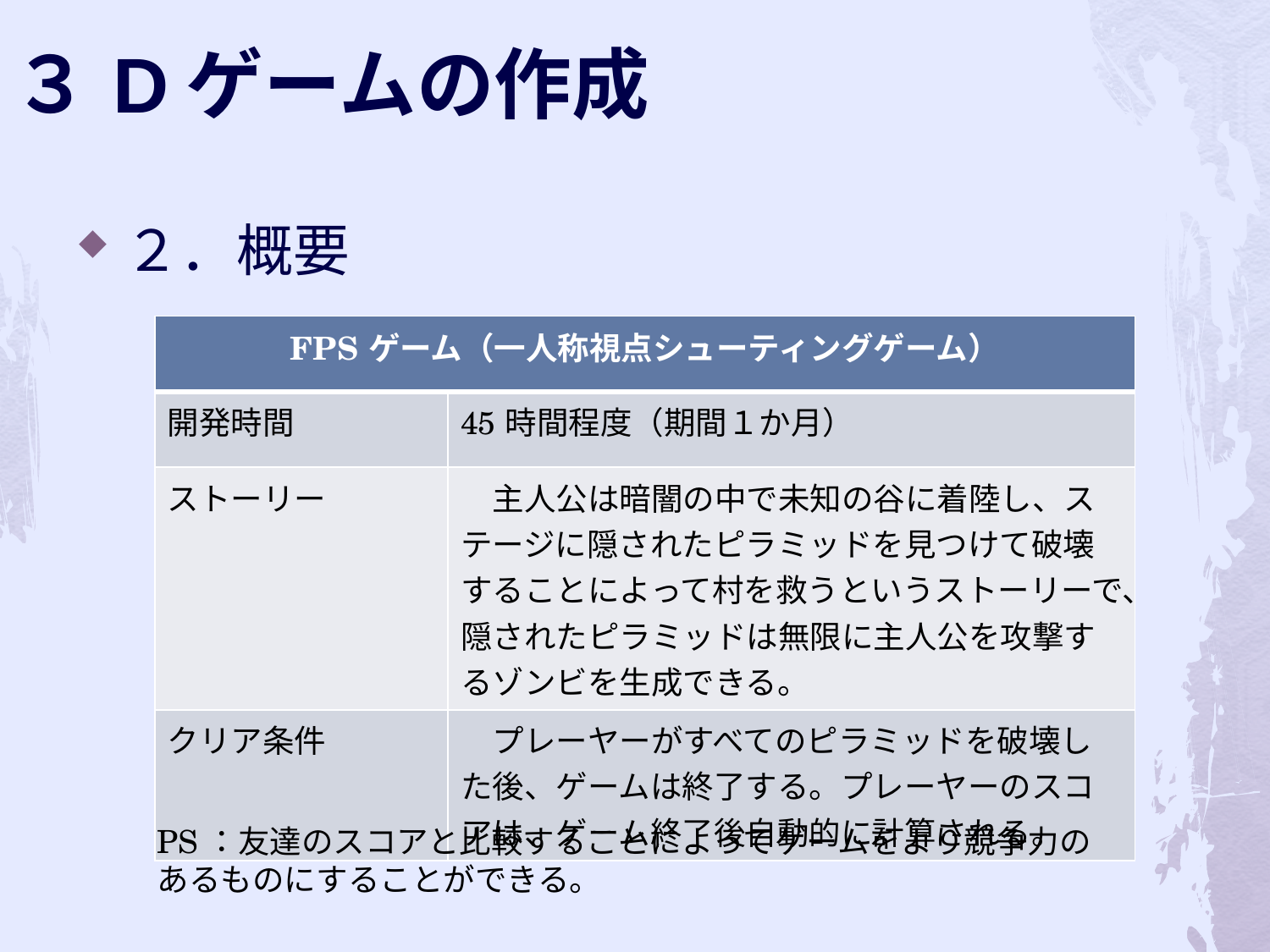

３Dゲームの作成
２．概要

| FPSゲーム（一人称視点シューティングゲーム） |  |
| --- | --- |
| 開発時間 | 45時間程度（期間１か月） |
| ストーリー | 主人公は暗闇の中で未知の谷に着陸し、ステージに隠されたピラミッドを見つけて破壊することによって村を救うというストーリーで、隠されたピラミッドは無限に主人公を攻撃するゾンビを生成できる。 |
| クリア条件 | プレーヤーがすべてのピラミッドを破壊した後、ゲームは終了する。プレーヤーのスコアは、ゲーム終了後自動的に計算される。 |
PS：友達のスコアと比較することによってゲームをより競争力のあるものにすることができる。